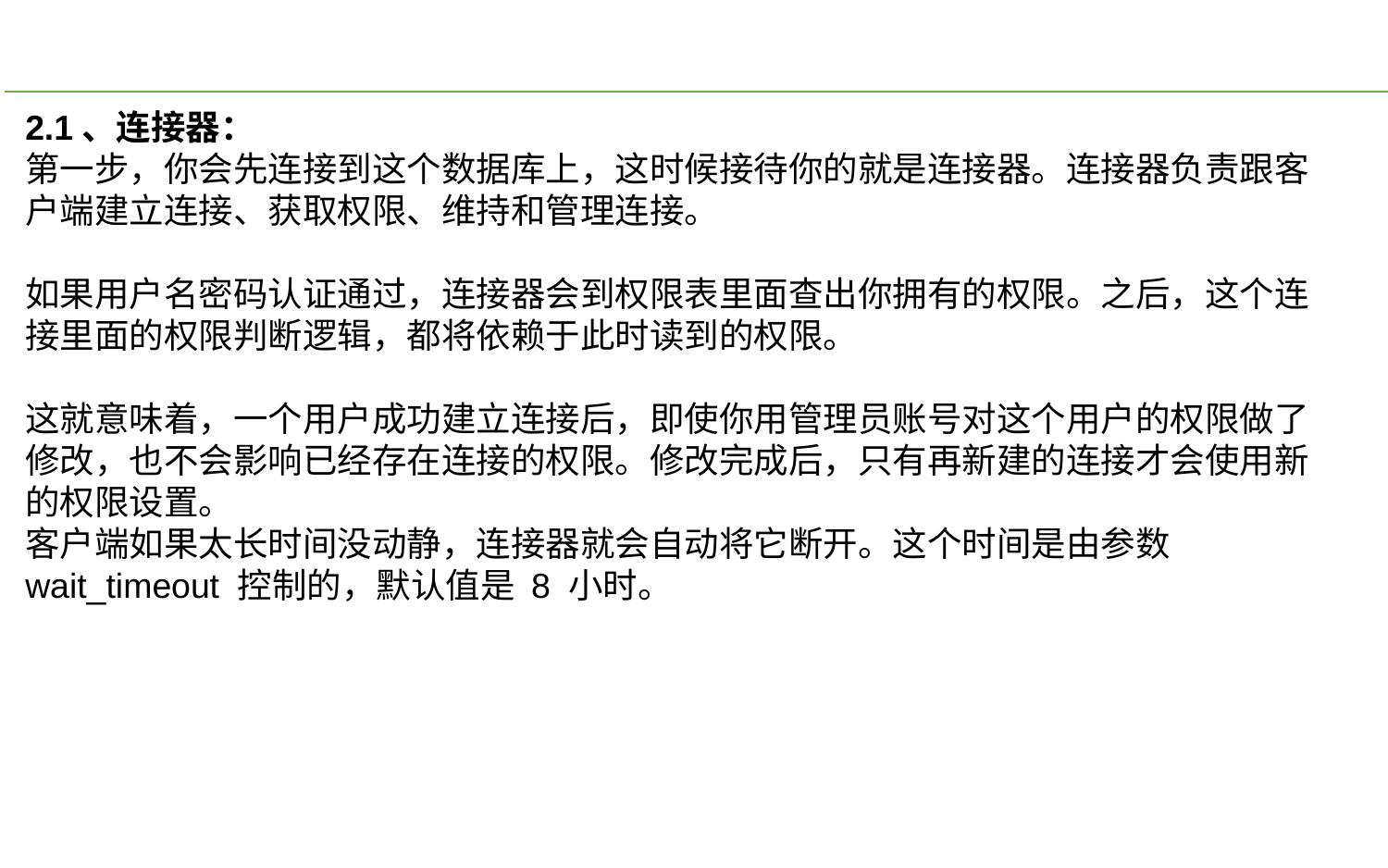

2.1、连接器：
第一步，你会先连接到这个数据库上，这时候接待你的就是连接器。连接器负责跟客户端建立连接、获取权限、维持和管理连接。

如果用户名密码认证通过，连接器会到权限表里面查出你拥有的权限。之后，这个连接里面的权限判断逻辑，都将依赖于此时读到的权限。

这就意味着，一个用户成功建立连接后，即使你用管理员账号对这个用户的权限做了修改，也不会影响已经存在连接的权限。修改完成后，只有再新建的连接才会使用新的权限设置。
客户端如果太长时间没动静，连接器就会自动将它断开。这个时间是由参数 wait_timeout 控制的，默认值是 8 小时。